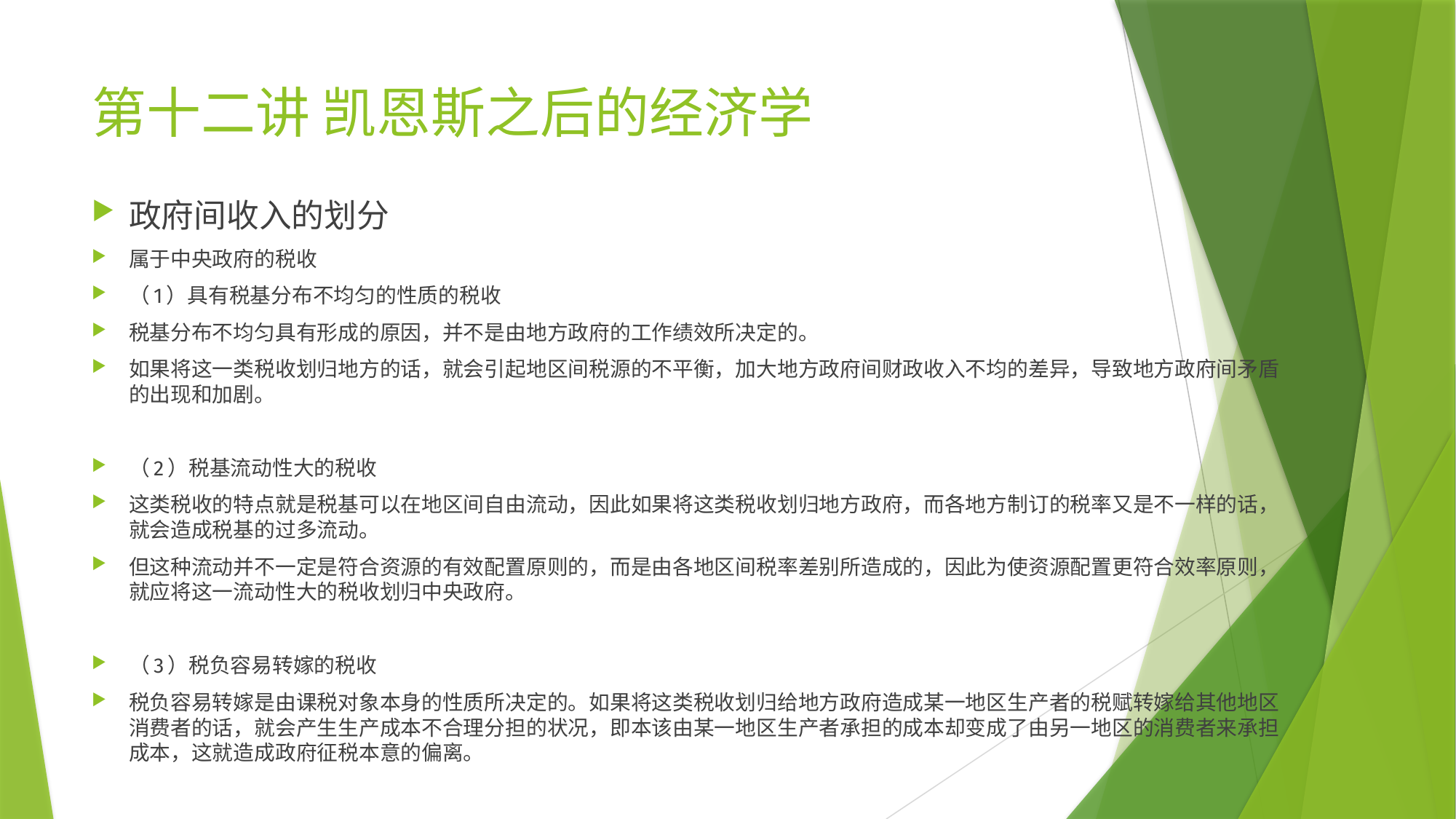

# 第十二讲 凯恩斯之后的经济学
政府间收入的划分
属于中央政府的税收
（1）具有税基分布不均匀的性质的税收
税基分布不均匀具有形成的原因，并不是由地方政府的工作绩效所决定的。
如果将这一类税收划归地方的话，就会引起地区间税源的不平衡，加大地方政府间财政收入不均的差异，导致地方政府间矛盾的出现和加剧。

（2）税基流动性大的税收
这类税收的特点就是税基可以在地区间自由流动，因此如果将这类税收划归地方政府，而各地方制订的税率又是不一样的话，就会造成税基的过多流动。
但这种流动并不一定是符合资源的有效配置原则的，而是由各地区间税率差别所造成的，因此为使资源配置更符合效率原则，就应将这一流动性大的税收划归中央政府。

（3）税负容易转嫁的税收
税负容易转嫁是由课税对象本身的性质所决定的。如果将这类税收划归给地方政府造成某一地区生产者的税赋转嫁给其他地区消费者的话，就会产生生产成本不合理分担的状况，即本该由某一地区生产者承担的成本却变成了由另一地区的消费者来承担成本，这就造成政府征税本意的偏离。